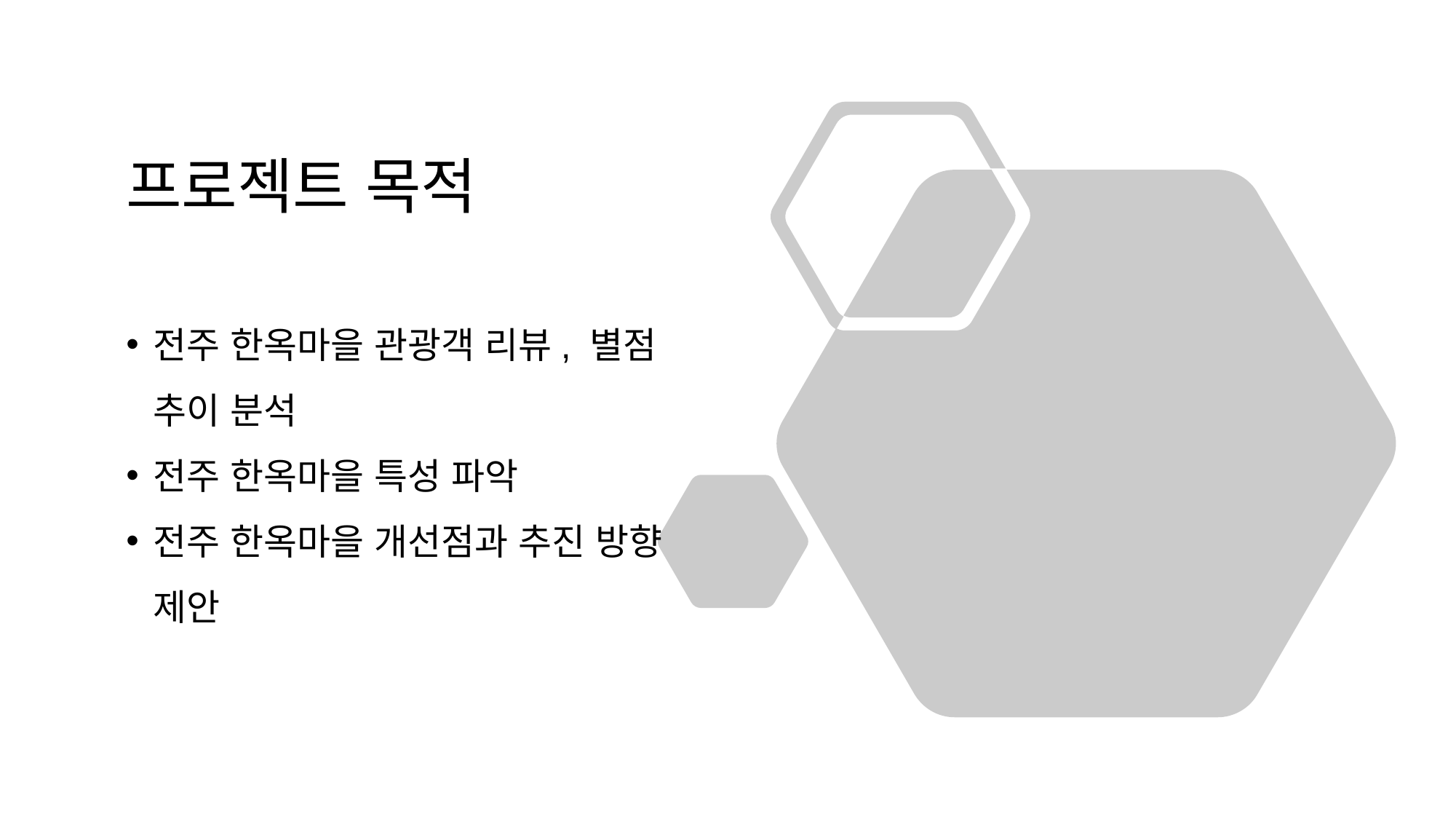

ㄱ4ㅑㅑㅕㅑ8ㅑ
# 프로젝트 목적

전주 한옥마을 관광객 리뷰, 별점 추이 분석
전주 한옥마을 특성 파악
전주 한옥마을 개선점과 추진 방향 제안